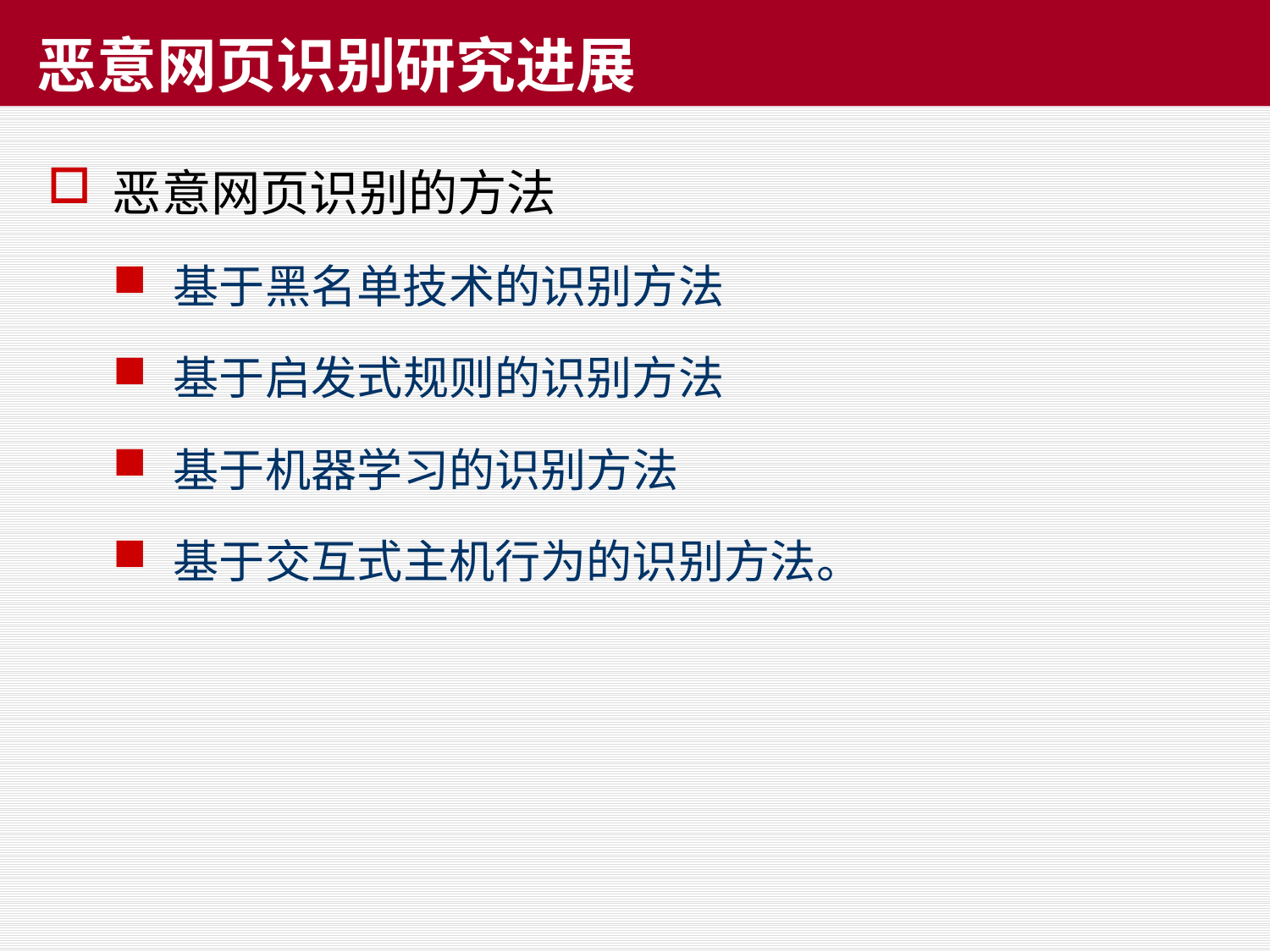

# 恶意网页识别研究进展

恶意网页识别的方法
基于黑名单技术的识别方法
基于启发式规则的识别方法
基于机器学习的识别方法
基于交互式主机行为的识别方法。
41